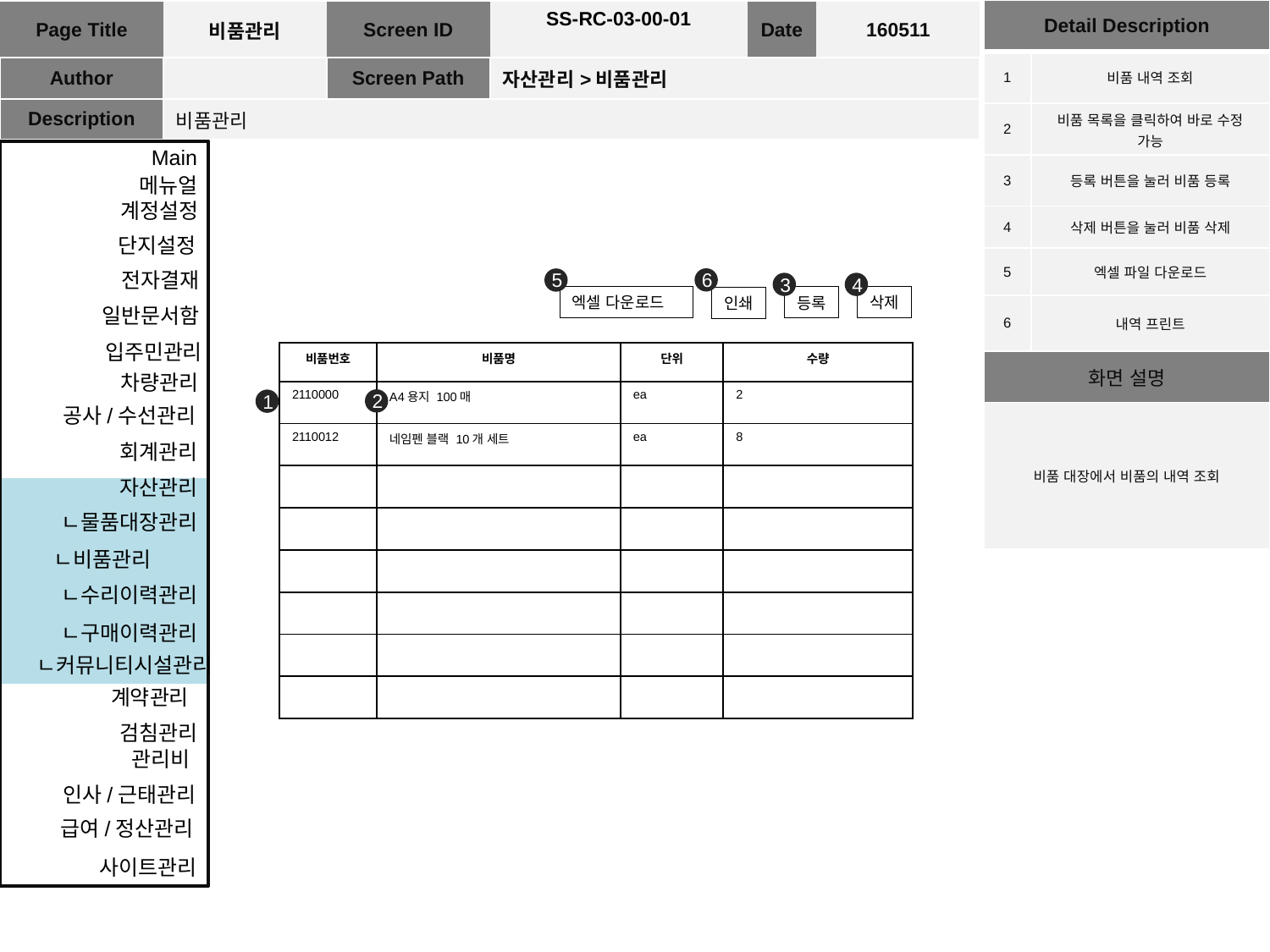

| Detail Description |  |
| --- | --- |
| 1 | 비품 내역 조회 |
| 2 | 비품 목록을 클릭하여 바로 수정 가능 |
| 3 | 등록 버튼을 눌러 비품 등록 |
| 4 | 삭제 버튼을 눌러 비품 삭제 |
| 5 | 엑셀 파일 다운로드 |
| 6 | 내역 프린트 |
| 화면 설명 |  |
| 비품 대장에서 비품의 내역 조회 |  |
| Page Title | 비품관리 | Screen ID | SS-RC-03-00-01 | Date | 160511 |
| --- | --- | --- | --- | --- | --- |
| Author |  | Screen Path | 자산관리>비품관리 |  |  |
| Description | 비품관리 |  |  |  |  |
Main

메뉴얼
계정설정
단지설정
전자결재
6
5
3
4
엑셀 다운로드
삭제
등록
인쇄
일반문서함
입주민관리
| 비품번호 | 비품명 | 단위 | 수량 |
| --- | --- | --- | --- |
| 2110000 | A4용지 100매 | ea | 2 |
| 2110012 | 네임펜 블랙 10개 세트 | ea | 8 |
|  |  |  |  |
|  |  |  |  |
|  |  |  |  |
|  |  |  |  |
|  |  |  |  |
|  |  |  |  |
차량관리
2
1
공사/수선관리
회계관리
자산관리

ㄴ물품대장관리
ㄴ비품관리
ㄴ수리이력관리
ㄴ구매이력관리
ㄴ커뮤니티시설관리
계약관리
검침관리
관리비
인사/근태관리
급여/정산관리
사이트관리